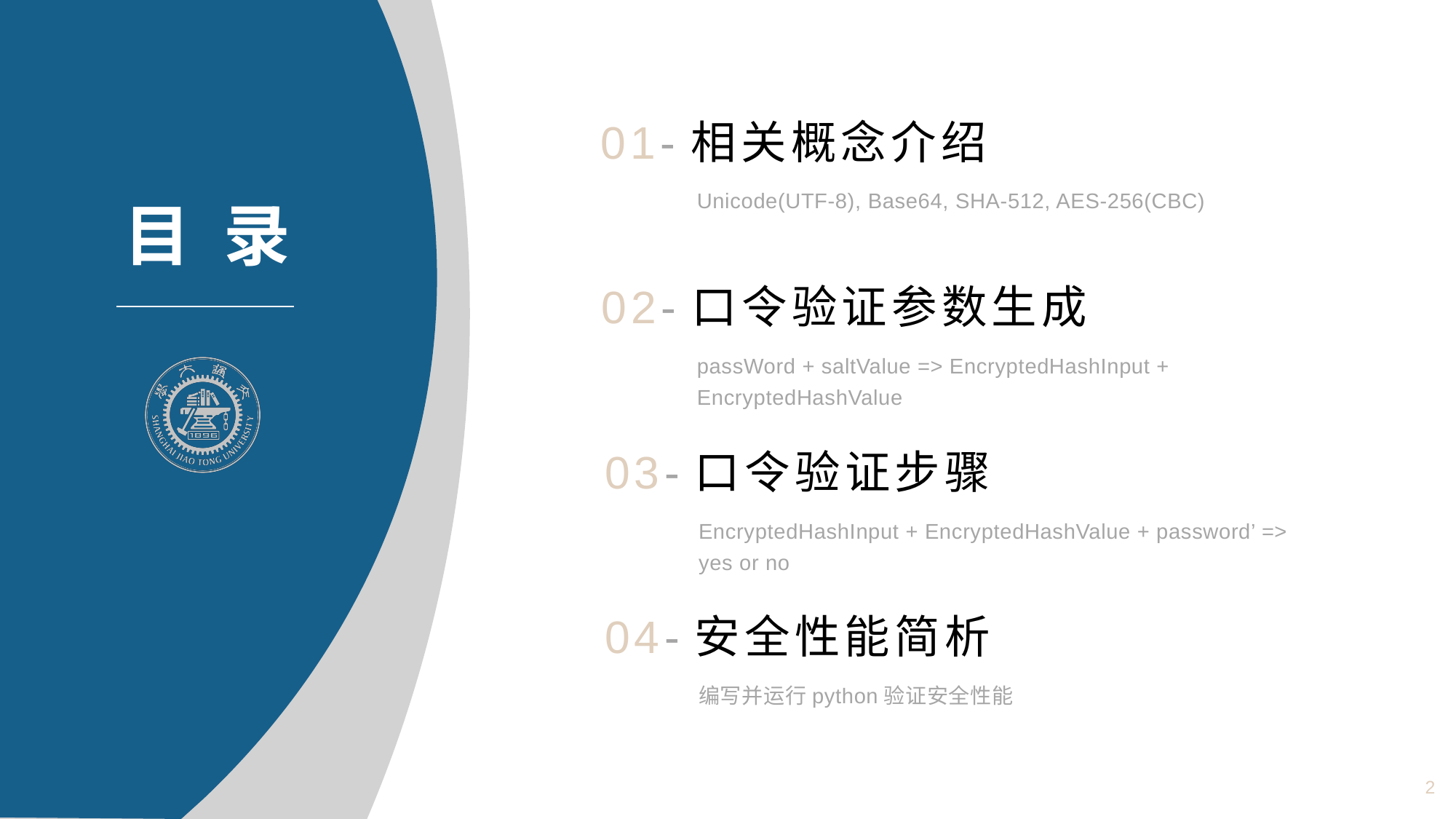

01-相关概念介绍
Unicode(UTF-8), Base64, SHA-512, AES-256(CBC)
02-口令验证参数生成
passWord + saltValue => EncryptedHashInput + EncryptedHashValue
03-口令验证步骤
EncryptedHashInput + EncryptedHashValue + password’ => yes or no
04-安全性能简析
编写并运行python验证安全性能
2